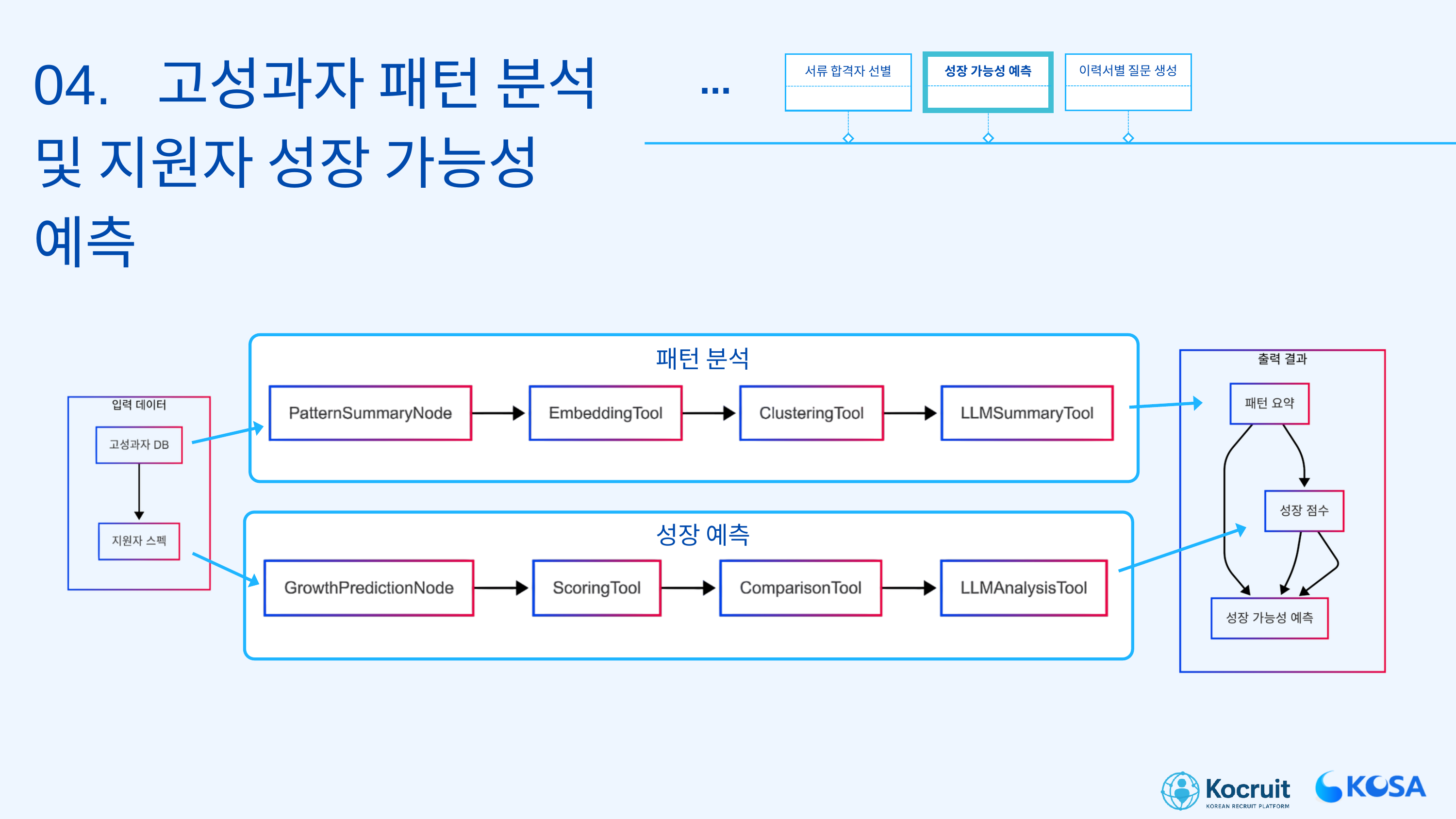

04.  고성과자 패턴 분석 및 지원자 성장 가능성 예측

...
이력서별 질문 생성
성장 가능성 예측
서류 합격자 선별

패턴 분석

성장 예측